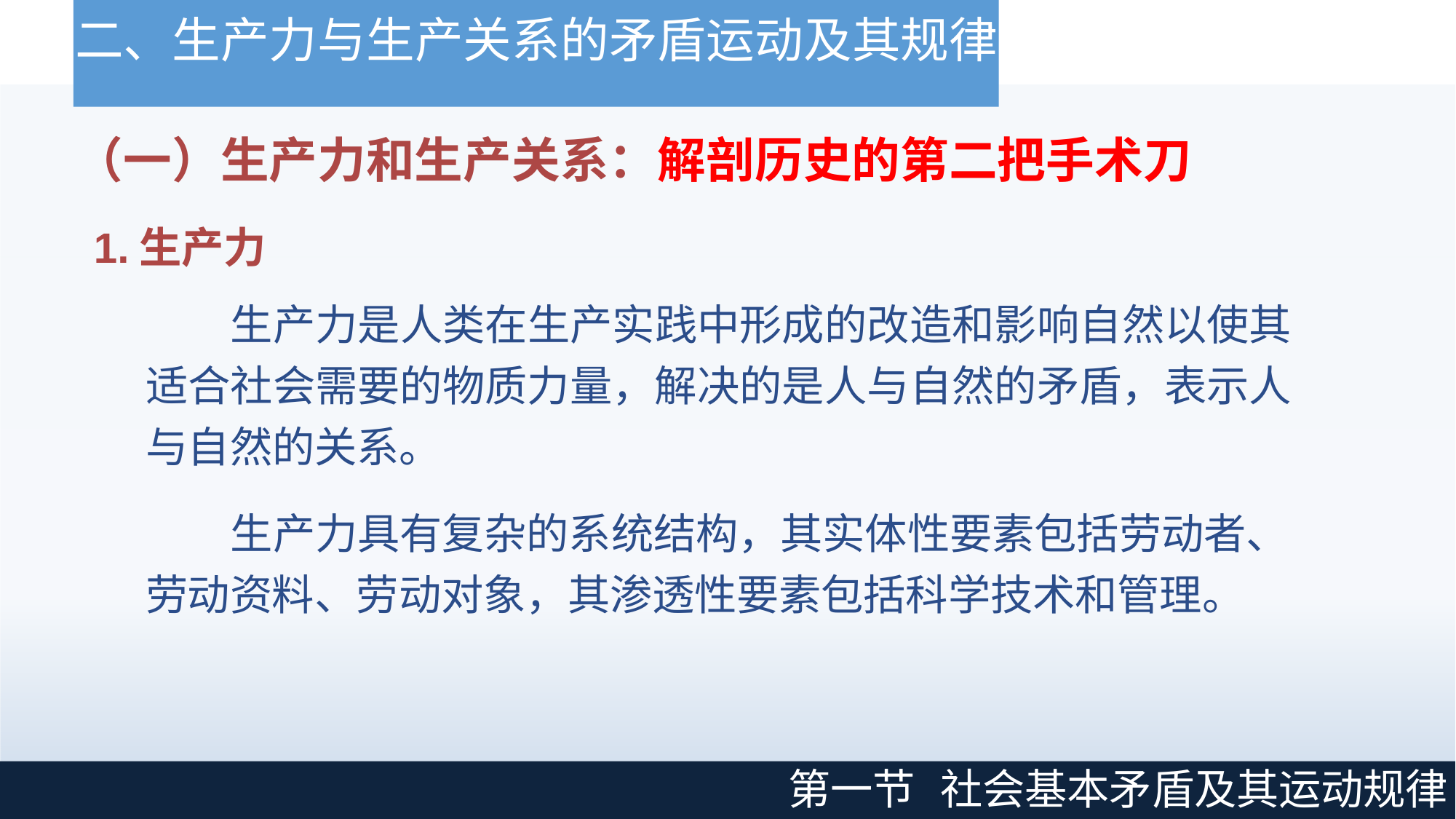

# 二、生产力与生产关系的矛盾运动及其规律

（一）生产力和生产关系：解剖历史的第二把手术刀
1.生产力
生产力是人类在生产实践中形成的改造和影响自然以使其 适合社会需要的物质力量，解决的是人与自然的矛盾，表示人 与自然的关系。
生产力具有复杂的系统结构，其实体性要素包括劳动者、 劳动资料、劳动对象，其渗透性要素包括科学技术和管理。
第一节
社会基本矛盾及其运动规律